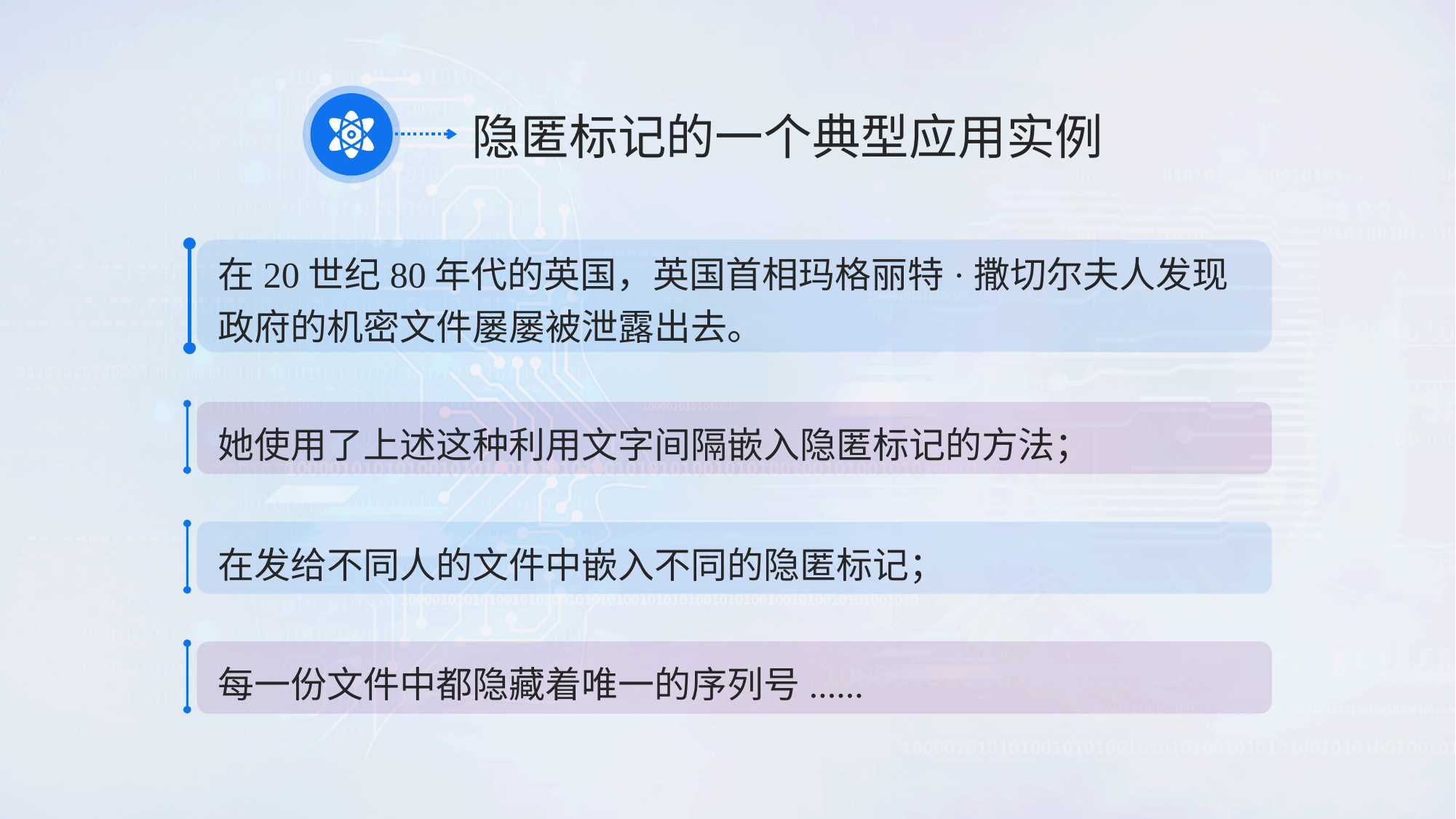

隐匿标记的一个典型应用实例

在20世纪80年代的英国，英国首相玛格丽特·撒切尔夫人发现政府的机密文件屡屡被泄露出去。

她使用了上述这种利用文字间隔嵌入隐匿标记的方法；

在发给不同人的文件中嵌入不同的隐匿标记；

每一份文件中都隐藏着唯一的序列号......